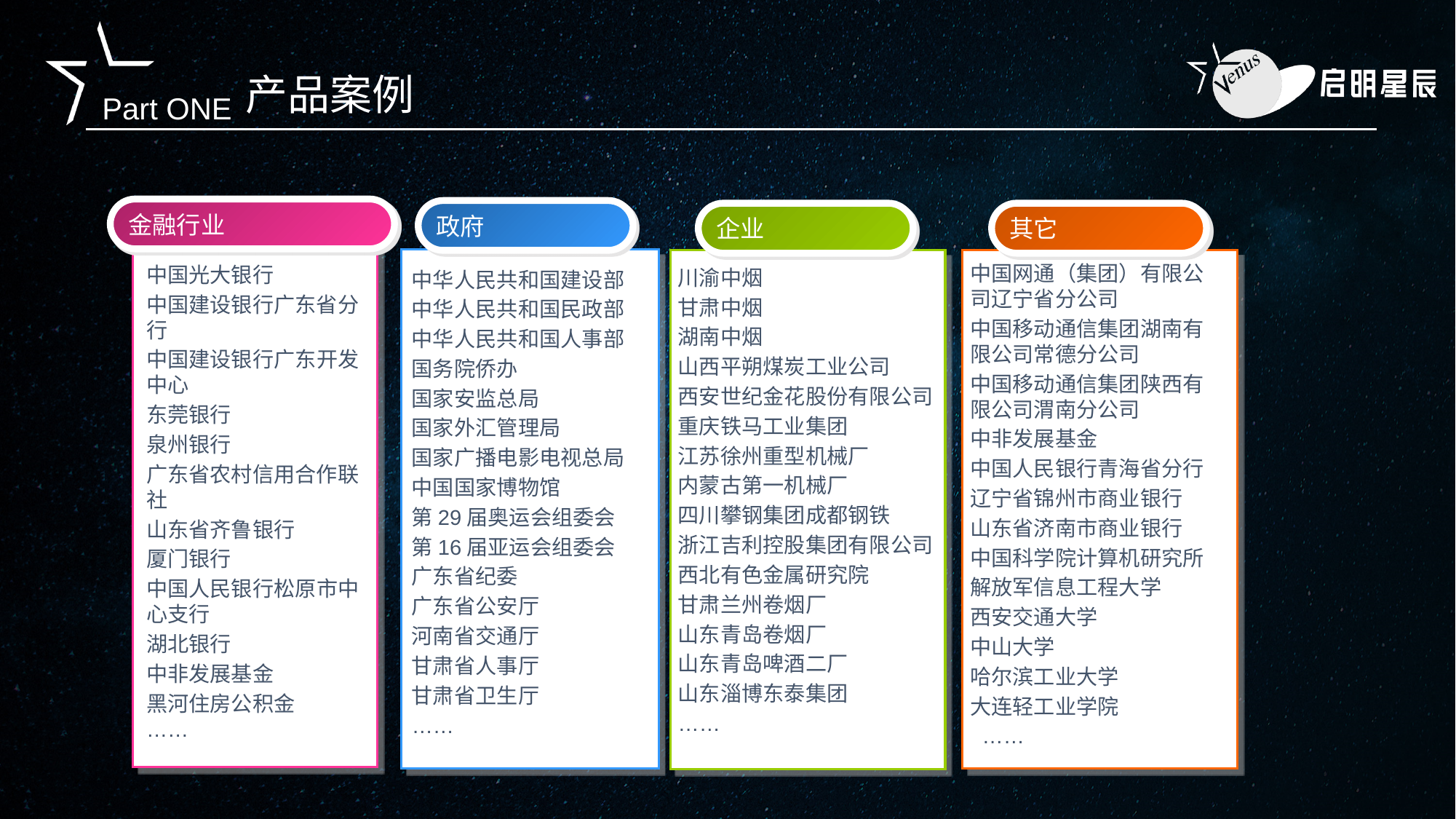

# 产品案例
金融行业

中国光大银行
中国建设银行广东省分行
中国建设银行广东开发中心
东莞银行
泉州银行
广东省农村信用合作联社
山东省齐鲁银行
厦门银行
中国人民银行松原市中心支行
湖北银行
中非发展基金
黑河住房公积金
……
政府

中华人民共和国建设部
中华人民共和国民政部
中华人民共和国人事部
国务院侨办
国家安监总局
国家外汇管理局
国家广播电影电视总局
中国国家博物馆
第29届奥运会组委会
第16届亚运会组委会
广东省纪委
广东省公安厅
河南省交通厅
甘肃省人事厅
甘肃省卫生厅
……
企业
其它

中国网通（集团）有限公司辽宁省分公司
中国移动通信集团湖南有限公司常德分公司
中国移动通信集团陕西有限公司渭南分公司
中非发展基金
中国人民银行青海省分行
辽宁省锦州市商业银行
山东省济南市商业银行
中国科学院计算机研究所
解放军信息工程大学
西安交通大学
中山大学
哈尔滨工业大学
大连轻工业学院
  ……
川渝中烟
甘肃中烟
湖南中烟
山西平朔煤炭工业公司
西安世纪金花股份有限公司
重庆铁马工业集团
江苏徐州重型机械厂
内蒙古第一机械厂
四川攀钢集团成都钢铁
浙江吉利控股集团有限公司
西北有色金属研究院
甘肃兰州卷烟厂
山东青岛卷烟厂
山东青岛啤酒二厂
山东淄博东泰集团
……